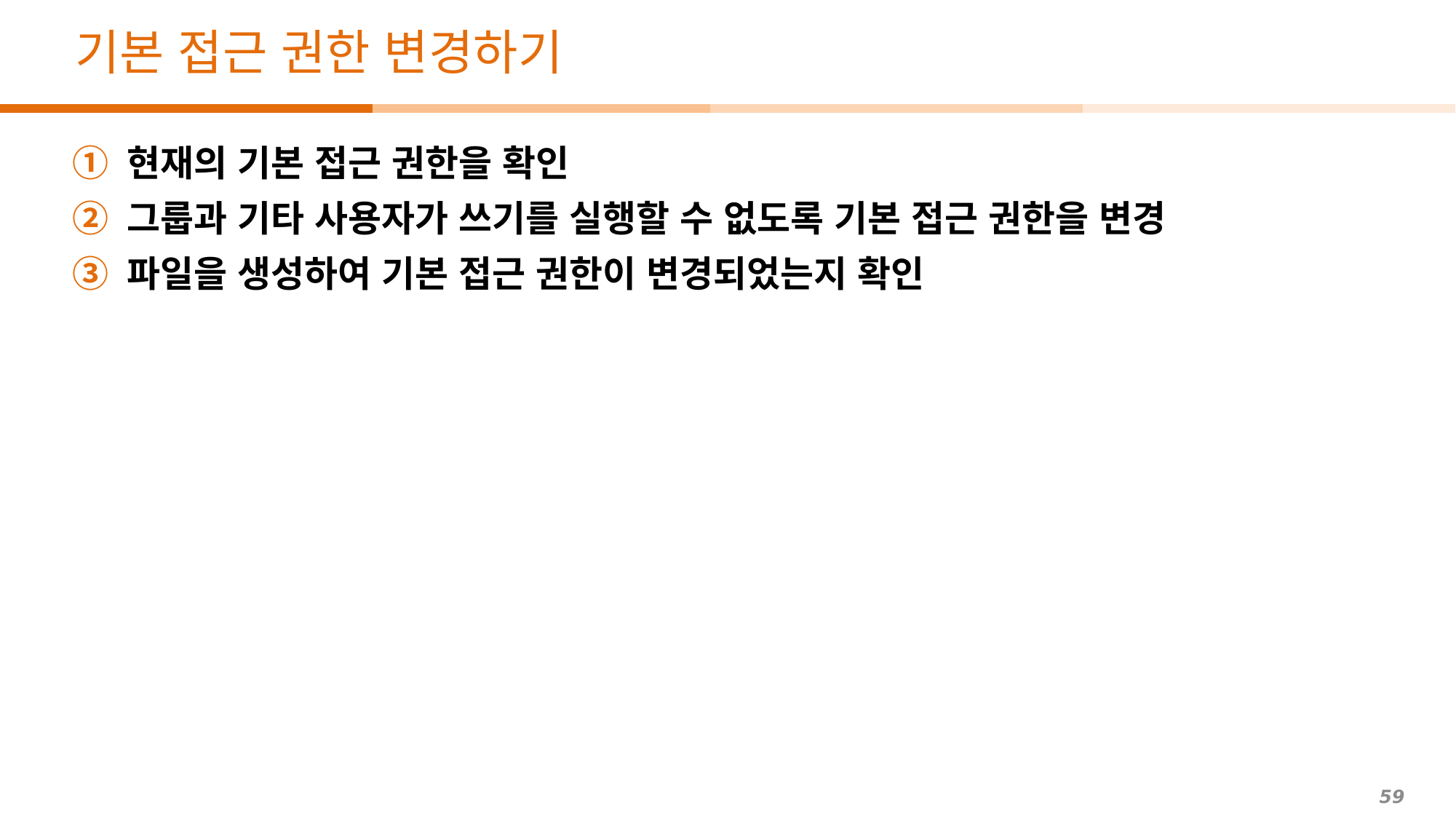

# 기본 접근 권한 변경하기
현재의 기본 접근 권한을 확인
그룹과 기타 사용자가 쓰기를 실행할 수 없도록 기본 접근 권한을 변경
파일을 생성하여 기본 접근 권한이 변경되었는지 확인